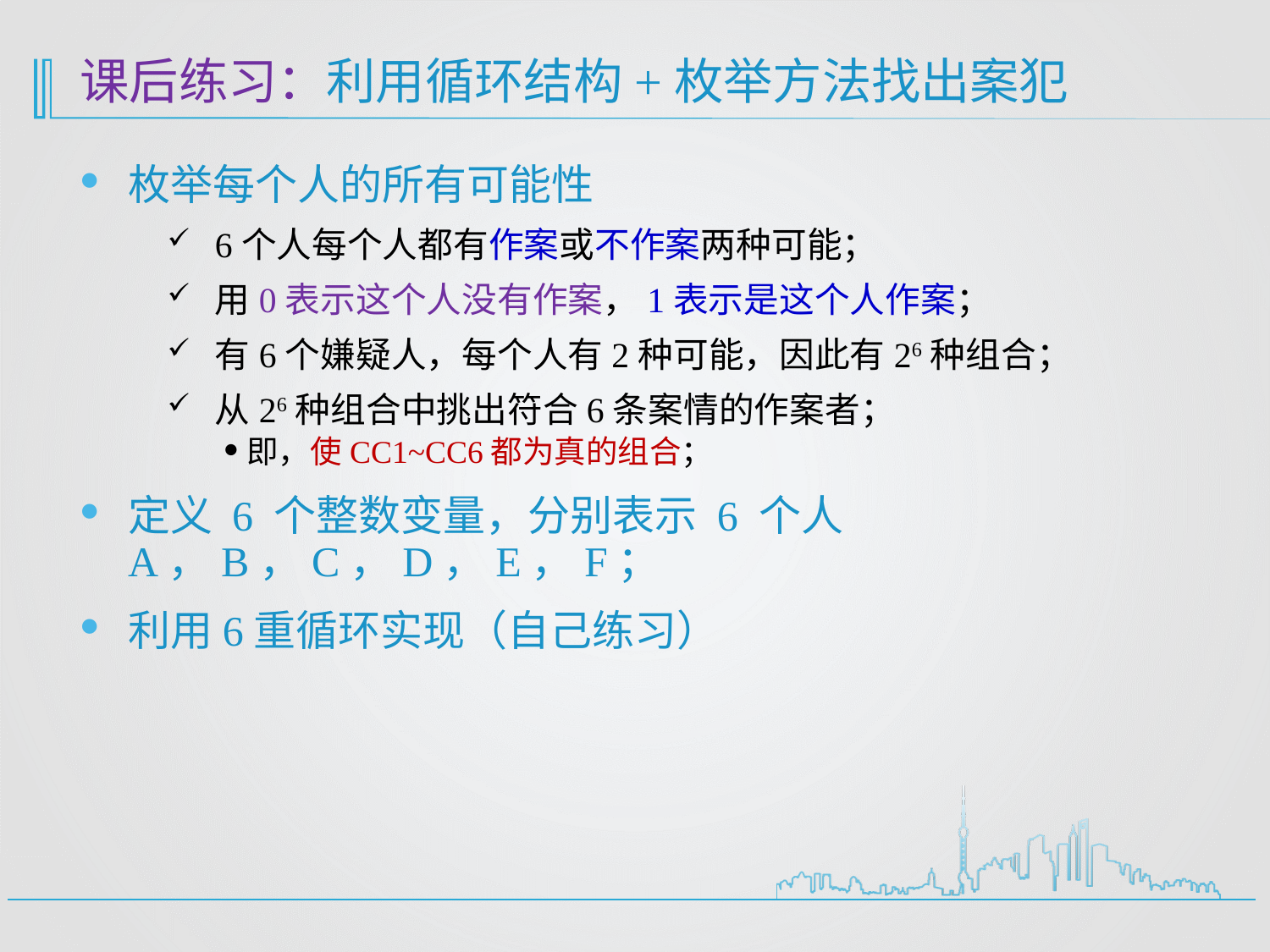

# 课后练习：利用循环结构+枚举方法找出案犯
枚举每个人的所有可能性
6个人每个人都有作案或不作案两种可能；
用0表示这个人没有作案，1表示是这个人作案；
有6个嫌疑人，每个人有2种可能，因此有26种组合；
从26种组合中挑出符合6条案情的作案者；
即，使CC1~CC6都为真的组合；
定义 6 个整数变量，分别表示 6 个人 A，B，C，D，E，F；
利用6重循环实现（自己练习）